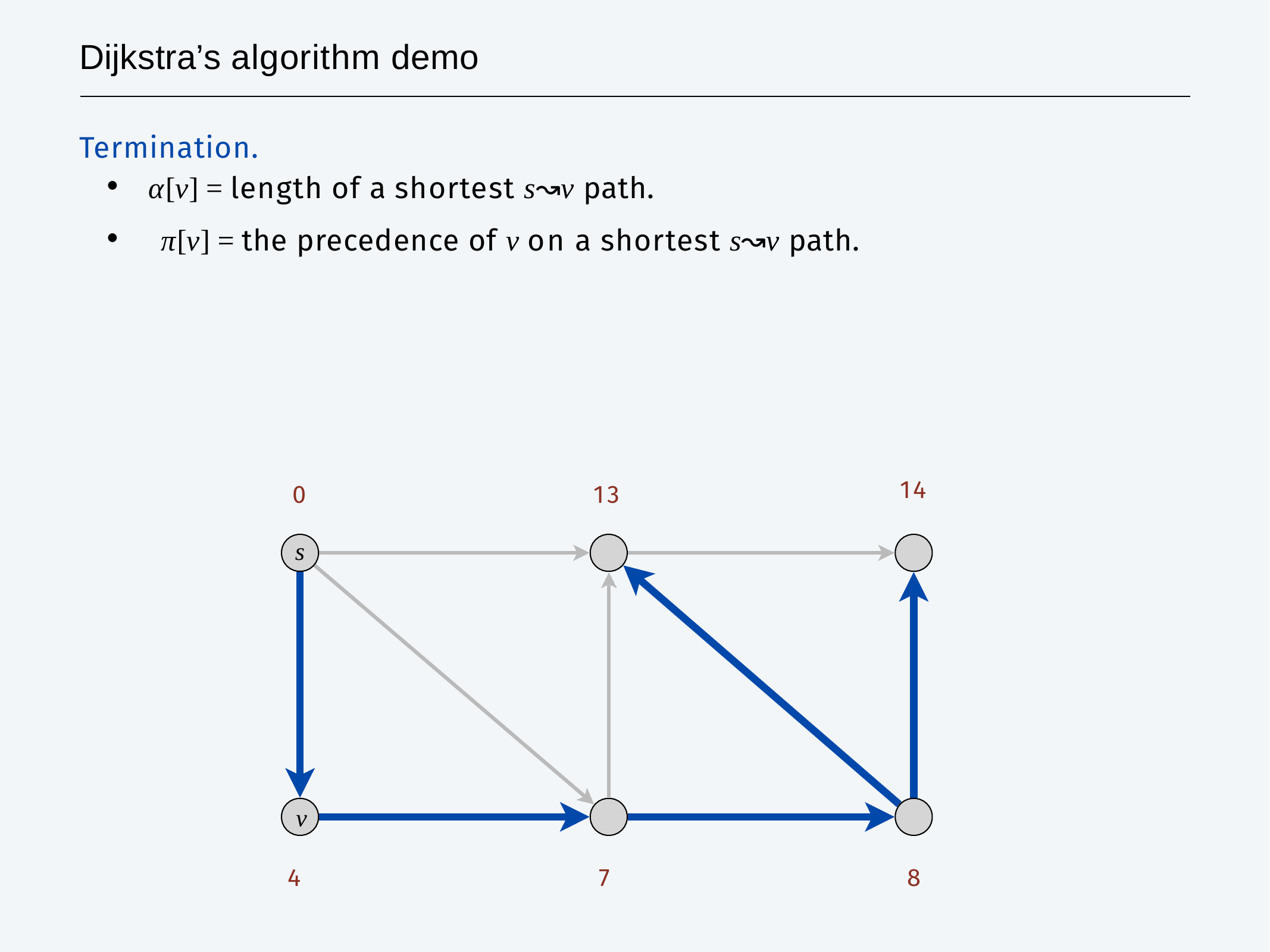

# Dijkstra’s algorithm demo

Termination.
・ α[v] = length of a shortest s↝v path.
・π[v] = the precedence of v on a shortest s↝v path.
14
0
13
s

v

4
7
8